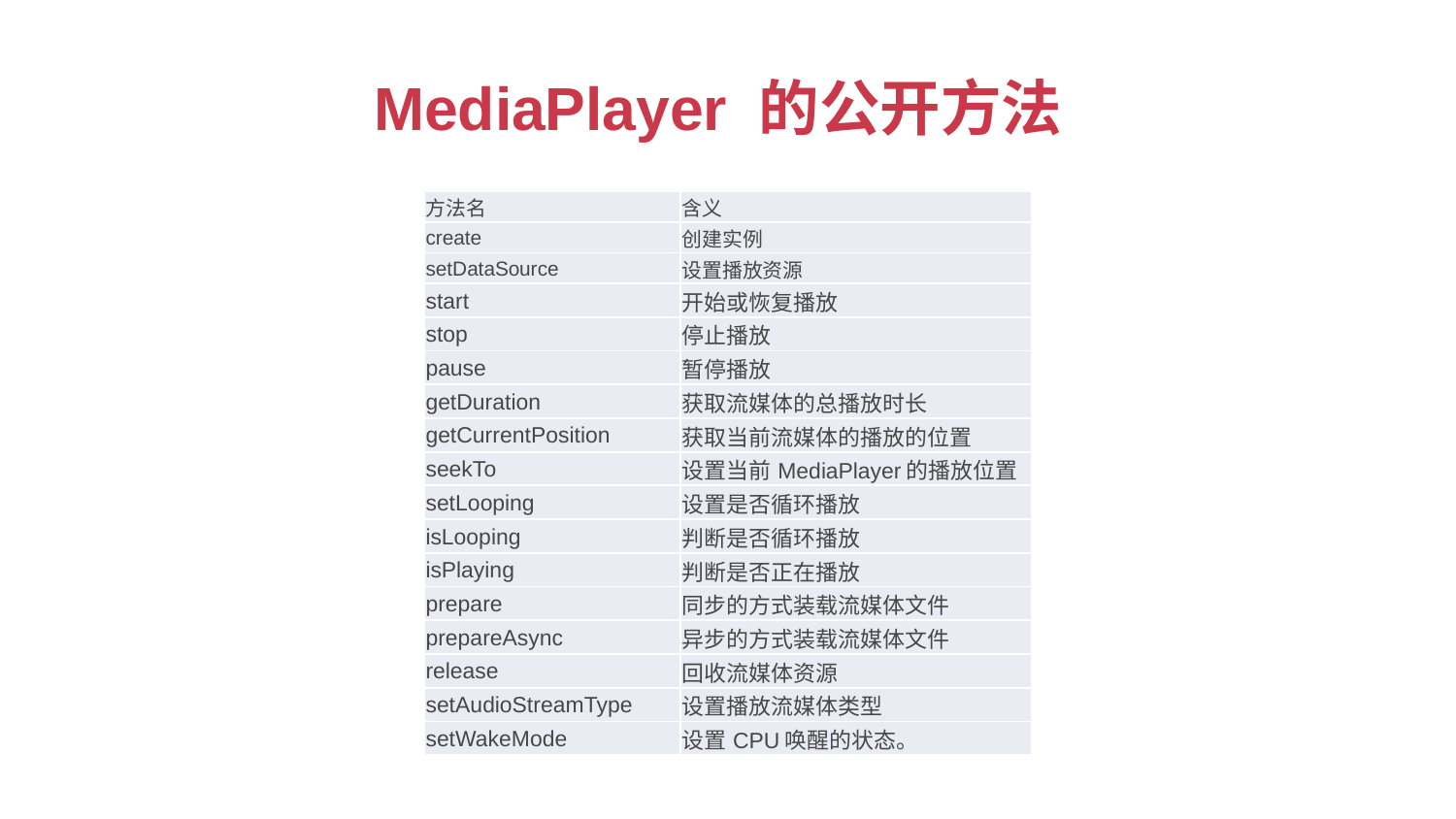

MediaPlayer 的公开方法
| 方法名 | 含义 |
| --- | --- |
| create | 创建实例 |
| setDataSource | 设置播放资源 |
| start | 开始或恢复播放 |
| stop | 停止播放 |
| pause | 暂停播放 |
| getDuration | 获取流媒体的总播放时长 |
| getCurrentPosition | 获取当前流媒体的播放的位置 |
| seekTo | 设置当前MediaPlayer的播放位置 |
| setLooping | 设置是否循环播放 |
| isLooping | 判断是否循环播放 |
| isPlaying | 判断是否正在播放 |
| prepare | 同步的方式装载流媒体文件 |
| prepareAsync | 异步的方式装载流媒体文件 |
| release | 回收流媒体资源 |
| setAudioStreamType | 设置播放流媒体类型 |
| setWakeMode | 设置CPU唤醒的状态。 |